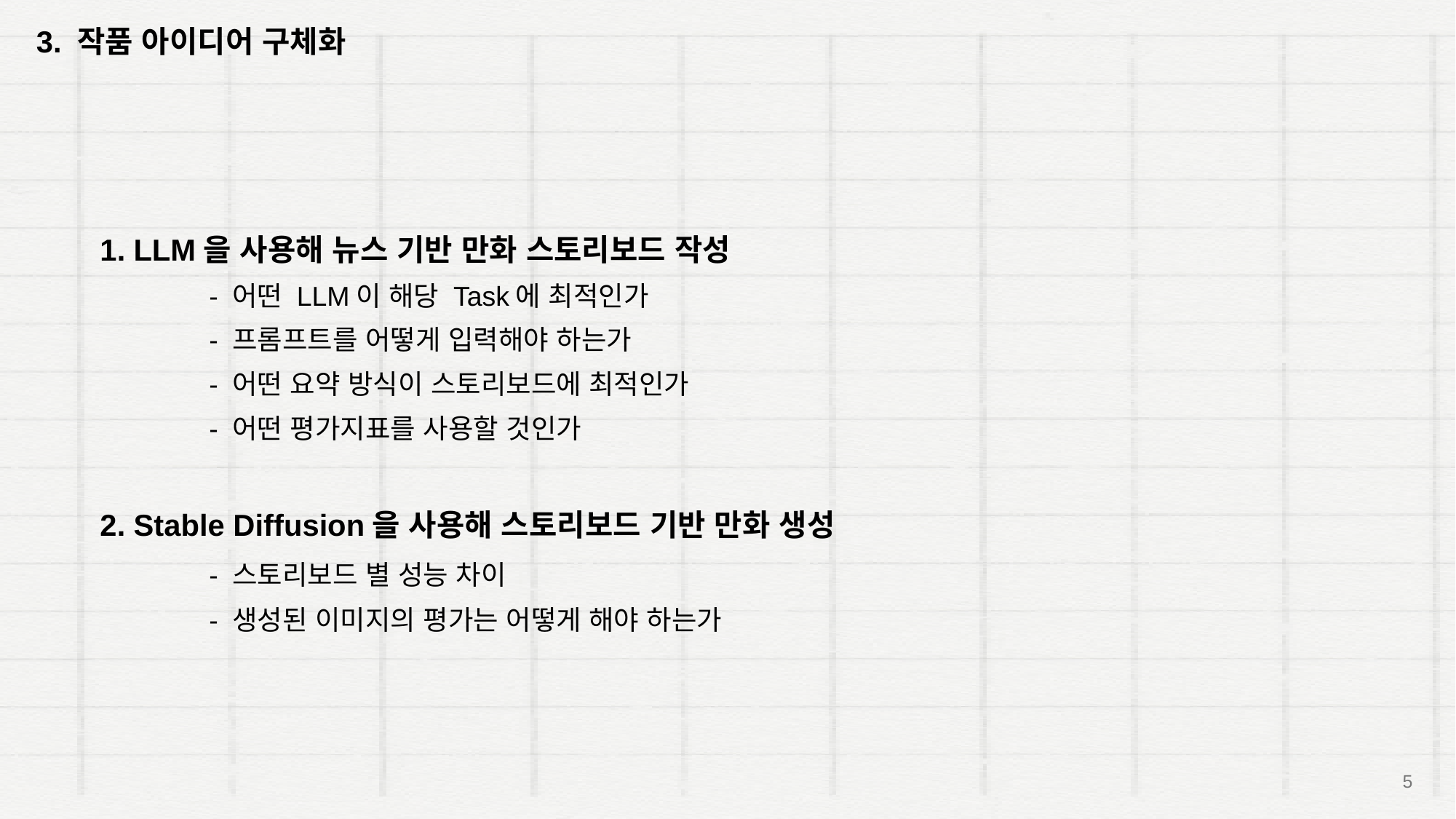

3. 작품 아이디어 구체화
1. LLM을 사용해 뉴스 기반 만화 스토리보드 작성
	- 어떤 LLM이 해당 Task에 최적인가
	- 프롬프트를 어떻게 입력해야 하는가
	- 어떤 요약 방식이 스토리보드에 최적인가
	- 어떤 평가지표를 사용할 것인가

2. Stable Diffusion을 사용해 스토리보드 기반 만화 생성
	- 스토리보드 별 성능 차이
	- 생성된 이미지의 평가는 어떻게 해야 하는가
5